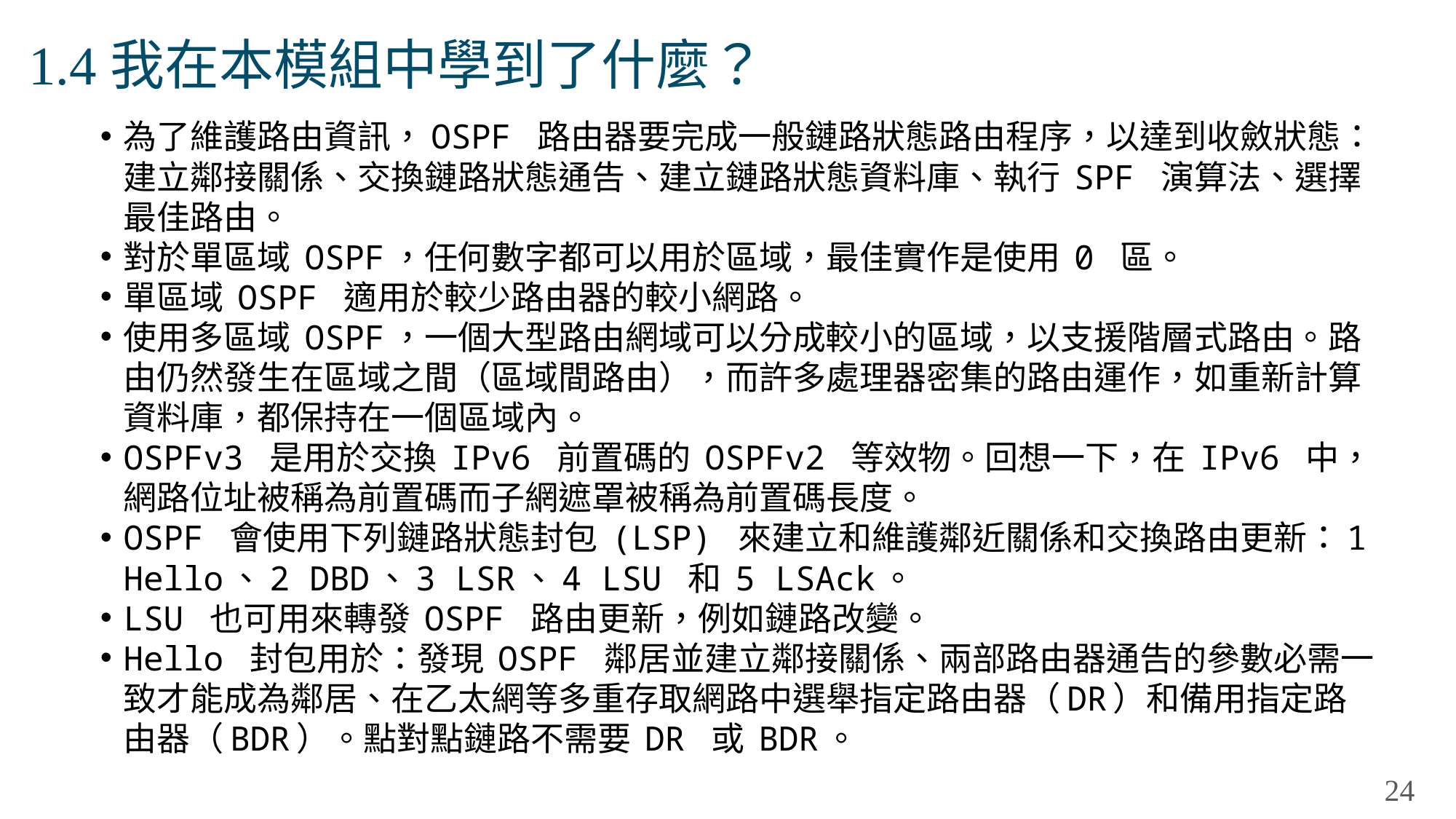

# 1.4我在本模組中學到了什麼？
為了維護路由資訊，OSPF 路由器要完成一般鏈路狀態路由程序，以達到收斂狀態：建立鄰接關係、交換鏈路狀態通告、建立鏈路狀態資料庫、執行 SPF 演算法、選擇最佳路由。
對於單區域 OSPF，任何數字都可以用於區域，最佳實作是使用 0 區。
單區域 OSPF 適用於較少路由器的較小網路。
使用多區域 OSPF，一個大型路由網域可以分成較小的區域，以支援階層式路由。路由仍然發生在區域之間（區域間路由），而許多處理器密集的路由運作，如重新計算資料庫，都保持在一個區域內。
OSPFv3 是用於交換 IPv6 前置碼的 OSPFv2 等效物。回想一下，在 IPv6 中，網路位址被稱為前置碼而子網遮罩被稱為前置碼長度。
OSPF 會使用下列鏈路狀態封包 (LSP) 來建立和維護鄰近關係和交換路由更新：1 Hello、2 DBD、3 LSR、4 LSU 和 5 LSAck。
LSU 也可用來轉發 OSPF 路由更新，例如鏈路改變。
Hello 封包用於：發現 OSPF 鄰居並建立鄰接關係、兩部路由器通告的參數必需一致才能成為鄰居、在乙太網等多重存取網路中選舉指定路由器（DR）和備用指定路由器（BDR）。點對點鏈路不需要 DR 或 BDR。

24